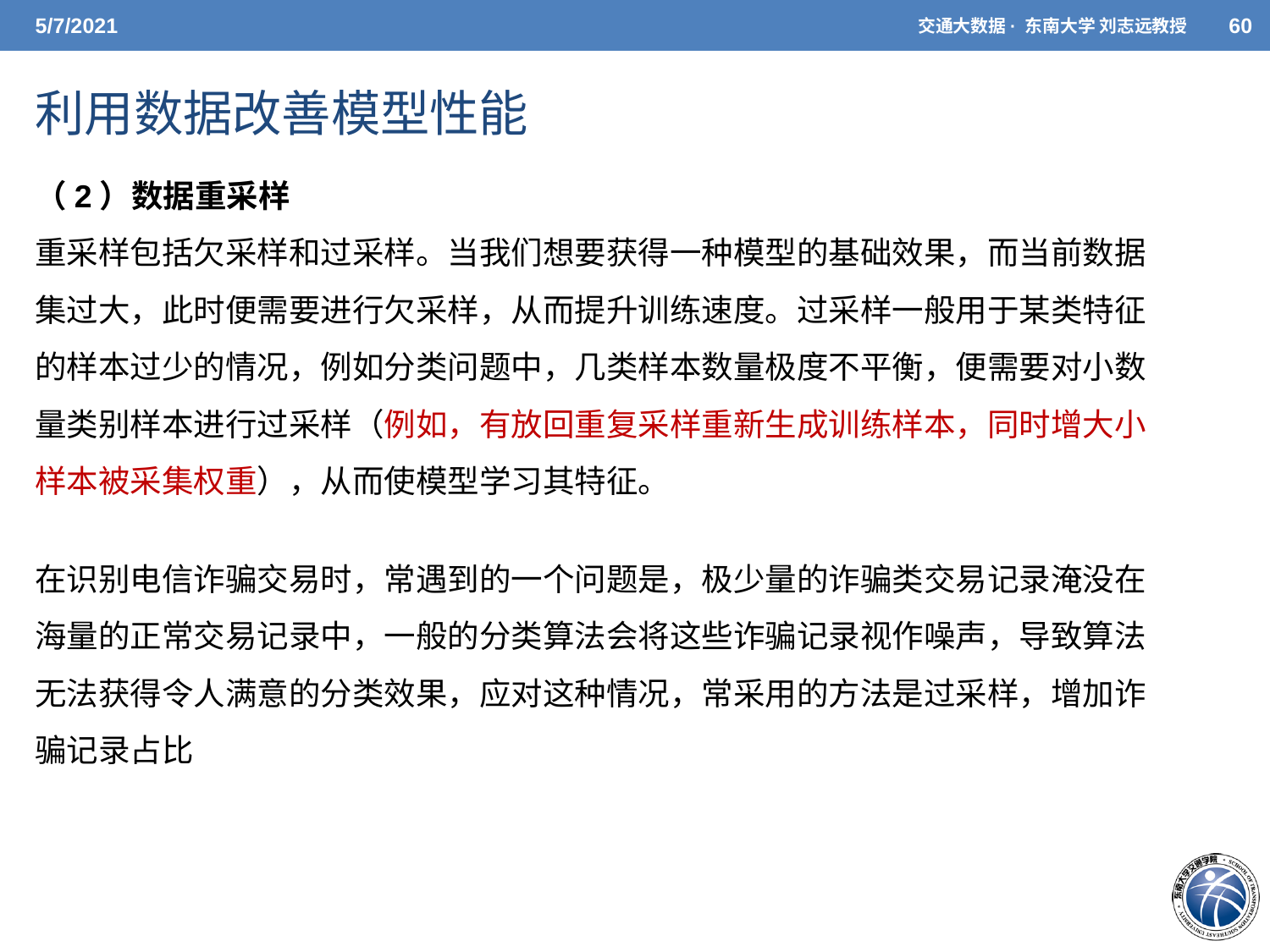

5/7/2021
交通大数据· 东南大学 刘志远教授
60
# 利用数据改善模型性能
（2）数据重采样
重采样包括欠采样和过采样。当我们想要获得一种模型的基础效果，而当前数据集过大，此时便需要进行欠采样，从而提升训练速度。过采样一般用于某类特征的样本过少的情况，例如分类问题中，几类样本数量极度不平衡，便需要对小数量类别样本进行过采样（例如，有放回重复采样重新生成训练样本，同时增大小样本被采集权重），从而使模型学习其特征。
在识别电信诈骗交易时，常遇到的一个问题是，极少量的诈骗类交易记录淹没在海量的正常交易记录中，一般的分类算法会将这些诈骗记录视作噪声，导致算法无法获得令人满意的分类效果，应对这种情况，常采用的方法是过采样，增加诈骗记录占比